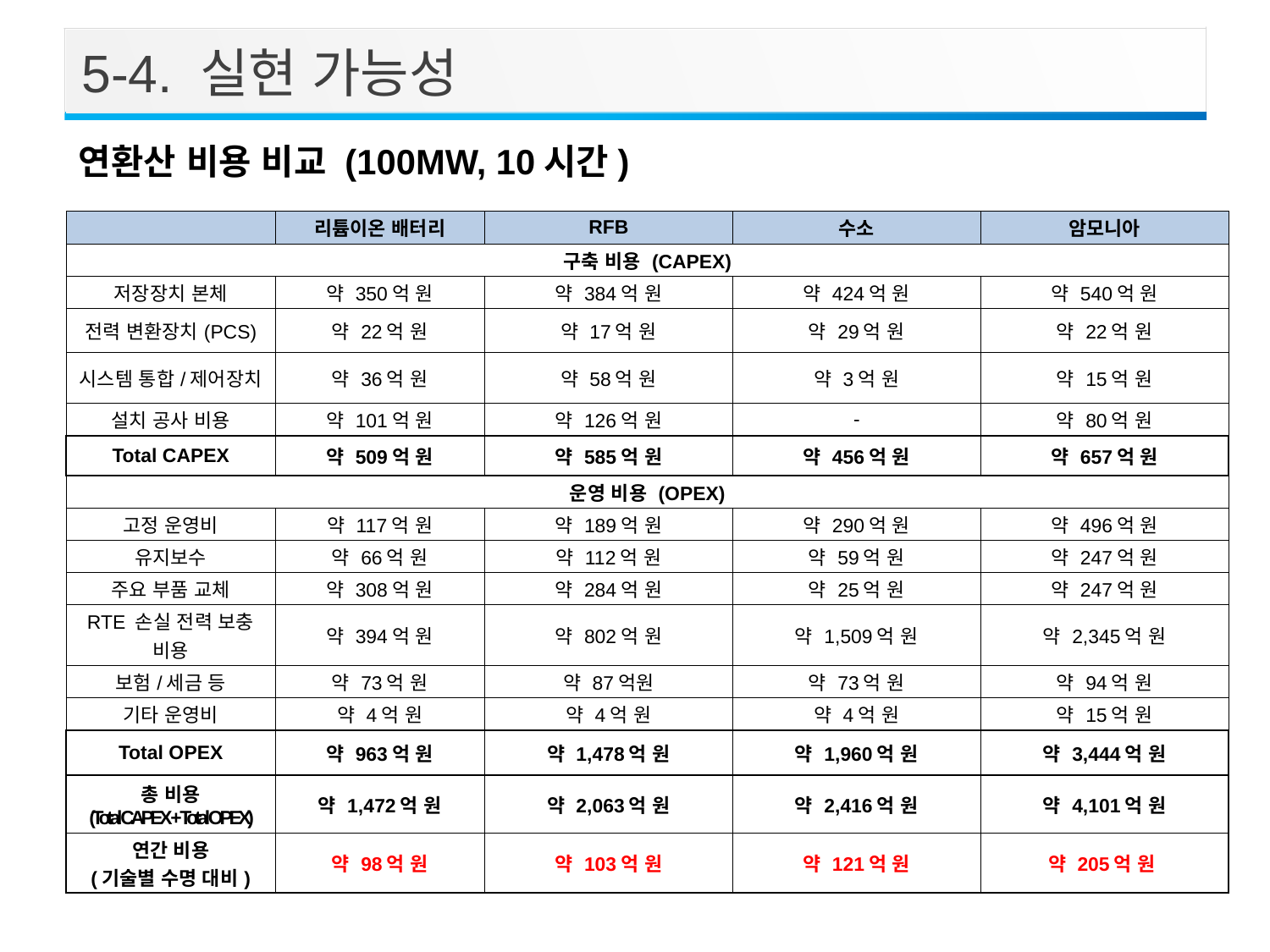

5-4. 실현 가능성
연환산 비용 비교 (100MW, 10시간)
|  | 리튬이온 배터리 | RFB | 수소 | 암모니아 |
| --- | --- | --- | --- | --- |
| 구축 비용 (CAPEX) |  |  |  |  |
| 저장장치 본체 | 약 350억 원 | 약 384억 원 | 약 424억 원 | 약 540억 원 |
| 전력 변환장치(PCS) | 약 22억 원 | 약 17억 원 | 약 29억 원 | 약 22억 원 |
| 시스템 통합/제어장치 | 약 36억 원 | 약 58억 원 | 약 3억 원 | 약 15억 원 |
| 설치 공사 비용 | 약 101억 원 | 약 126억 원 | - | 약 80억 원 |
| Total CAPEX | 약 509억 원 | 약 585억 원 | 약 456억 원 | 약 657억 원 |
| 운영 비용 (OPEX) |  |  |  |  |
| 고정 운영비 | 약 117억 원 | 약 189억 원 | 약 290억 원 | 약 496억 원 |
| 유지보수 | 약 66억 원 | 약 112억 원 | 약 59억 원 | 약 247억 원 |
| 주요 부품 교체 | 약 308억 원 | 약 284억 원 | 약 25억 원 | 약 247억 원 |
| RTE 손실 전력 보충 비용 | 약 394억 원 | 약 802억 원 | 약 1,509억 원 | 약 2,345억 원 |
| 보험/세금 등 | 약 73억 원 | 약 87억원 | 약 73억 원 | 약 94억 원 |
| 기타 운영비 | 약 4억 원 | 약 4억 원 | 약 4억 원 | 약 15억 원 |
| Total OPEX | 약 963억 원 | 약 1,478억 원 | 약 1,960억 원 | 약 3,444억 원 |
| 총 비용 (Total CAPEX + Total OPEX) | 약 1,472억 원 | 약 2,063억 원 | 약 2,416억 원 | 약 4,101억 원 |
| 연간 비용 (기술별 수명 대비) | 약 98억 원 | 약 103억 원 | 약 121억 원 | 약 205억 원 |